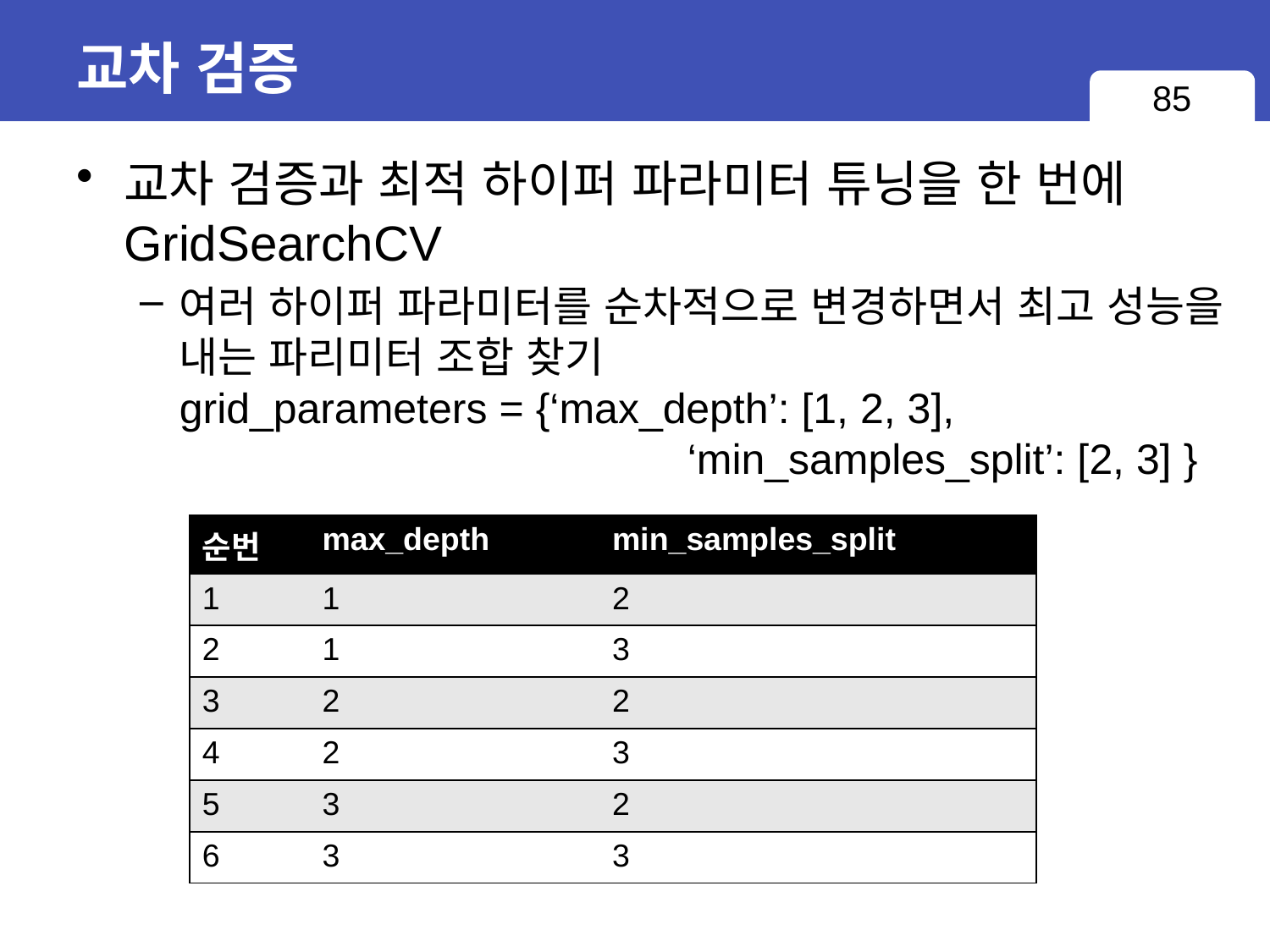

# 교차 검증
85
교차 검증과 최적 하이퍼 파라미터 튜닝을 한 번에
GridSearchCV
여러 하이퍼 파라미터를 순차적으로 변경하면서 최고 성능을 내는 파리미터 조합 찾기
grid_parameters = {‘max_depth’: [1, 2, 3],
				‘min_samples_split’: [2, 3] }
| 순번 | max\_depth | min\_samples\_split |
| --- | --- | --- |
| 1 | 1 | 2 |
| 2 | 1 | 3 |
| 3 | 2 | 2 |
| 4 | 2 | 3 |
| 5 | 3 | 2 |
| 6 | 3 | 3 |